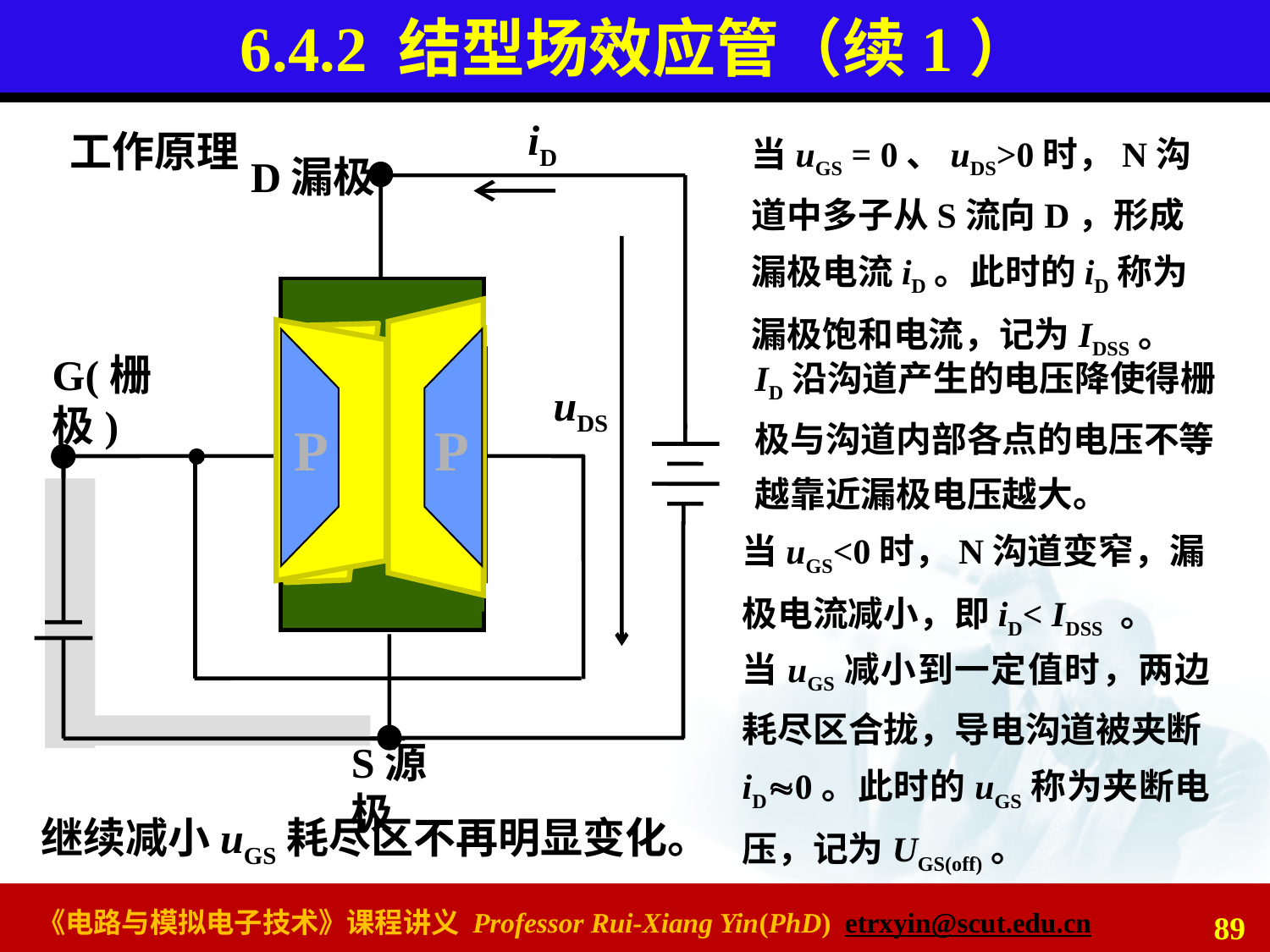

# 6.4.2 结型场效应管（续1）
iD
当uGS = 0、uDS>0时，N沟道中多子从S流向D，形成漏极电流iD。此时的iD称为漏极饱和电流，记为IDSS。
工作原理
D漏极

P
P

G(栅极)

S源极

uDS

P
P

P
P

ID沿沟道产生的电压降使得栅极与沟道内部各点的电压不等越靠近漏极电压越大。

当uGS<0时，N沟道变窄，漏极电流减小，即iD< IDSS 。
当uGS减小到一定值时，两边耗尽区合拢，导电沟道被夹断iD≈0。此时的uGS称为夹断电压，记为UGS(off)。
继续减小uGS耗尽区不再明显变化。
89